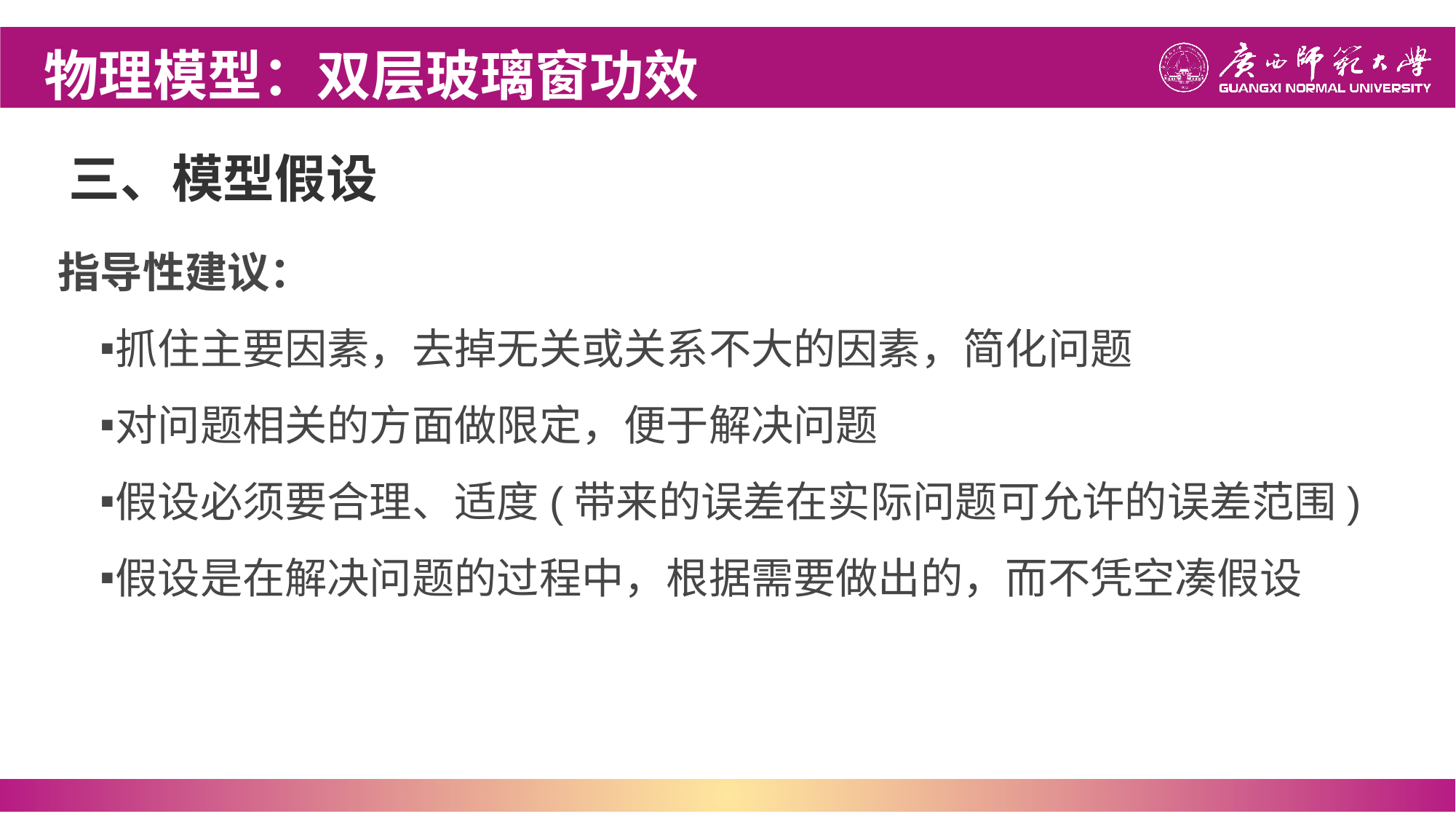

物理模型：双层玻璃窗功效
# 三、模型假设
指导性建议：
抓住主要因素，去掉无关或关系不大的因素，简化问题
对问题相关的方面做限定，便于解决问题
假设必须要合理、适度(带来的误差在实际问题可允许的误差范围)
假设是在解决问题的过程中，根据需要做出的，而不凭空凑假设